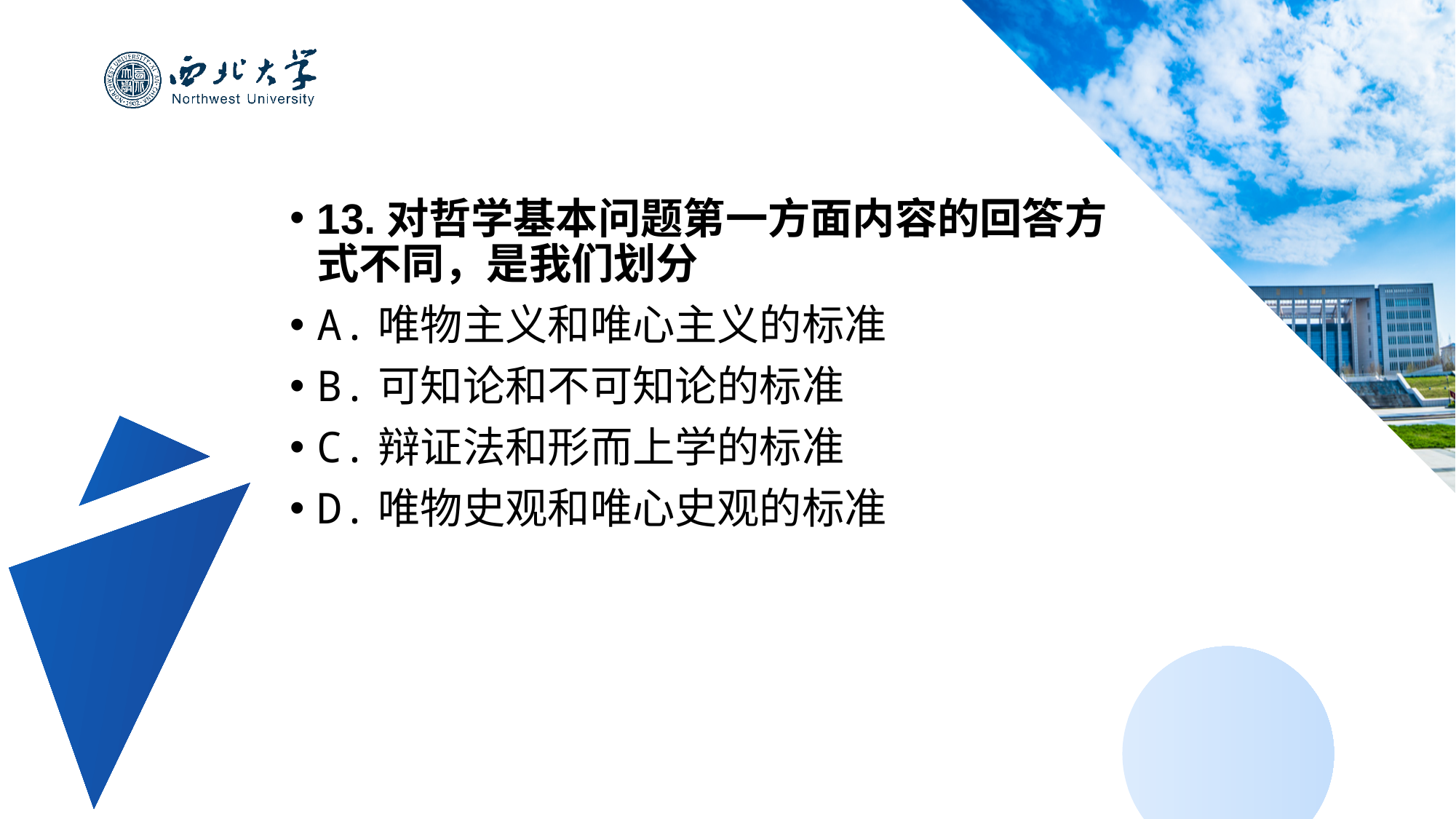

13.对哲学基本问题第一方面内容的回答方式不同，是我们划分
A.唯物主义和唯心主义的标准
B.可知论和不可知论的标准
C.辩证法和形而上学的标准
D.唯物史观和唯心史观的标准